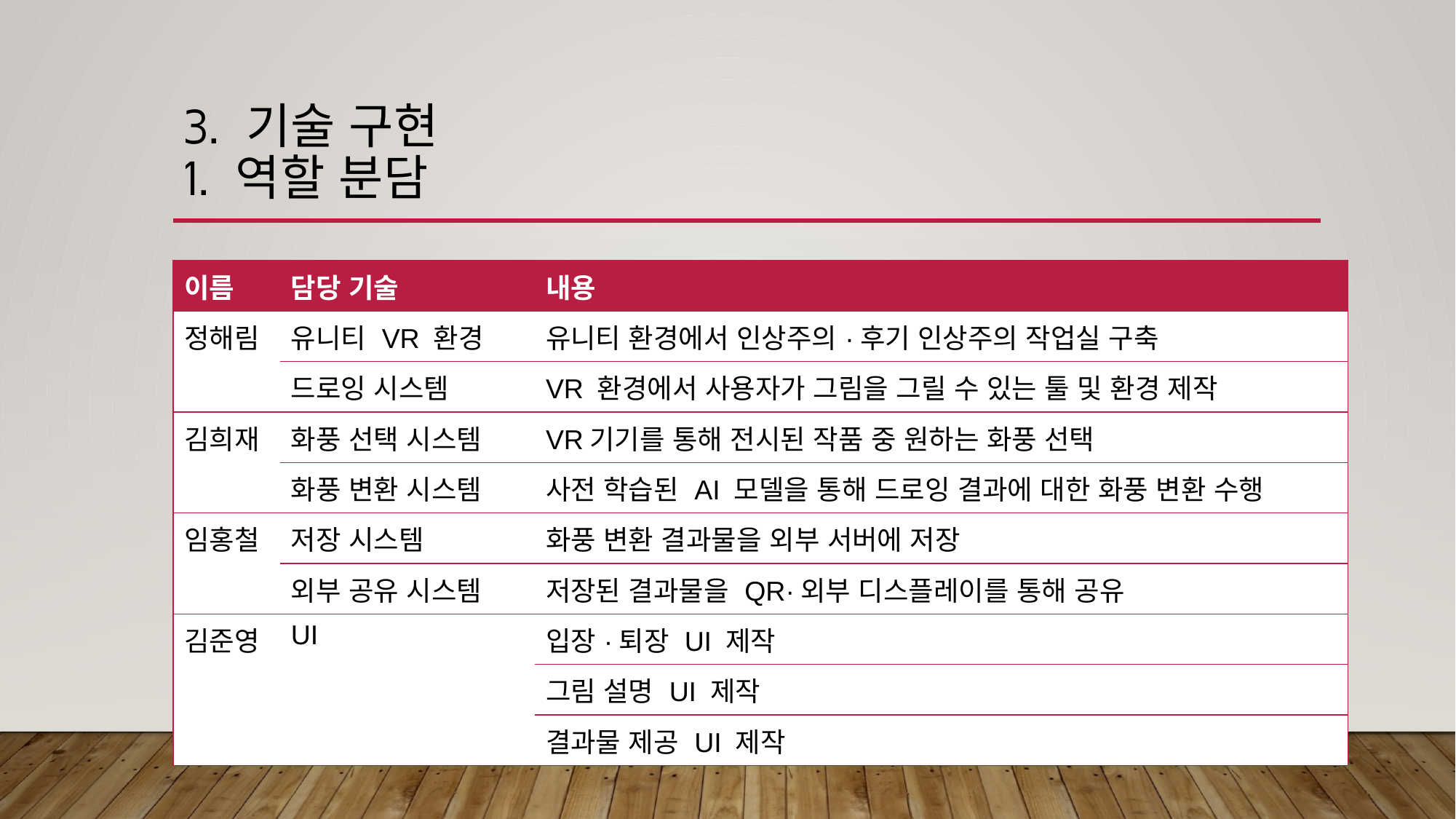

# 3. 기술 구현 1. 역할 분담
| 이름 | 담당 기술 | 내용 |
| --- | --- | --- |
| 정해림 | 유니티 VR 환경 | 유니티 환경에서 인상주의·후기 인상주의 작업실 구축 |
|  | 드로잉 시스템 | VR 환경에서 사용자가 그림을 그릴 수 있는 툴 및 환경 제작 |
| 김희재 | 화풍 선택 시스템 | VR기기를 통해 전시된 작품 중 원하는 화풍 선택 |
|  | 화풍 변환 시스템 | 사전 학습된 AI 모델을 통해 드로잉 결과에 대한 화풍 변환 수행 |
| 임홍철 | 저장 시스템 | 화풍 변환 결과물을 외부 서버에 저장 |
|  | 외부 공유 시스템 | 저장된 결과물을 QR·외부 디스플레이를 통해 공유 |
| 김준영 | UI | 입장·퇴장 UI 제작 |
|  |  | 그림 설명 UI 제작 |
|  |  | 결과물 제공 UI 제작 |